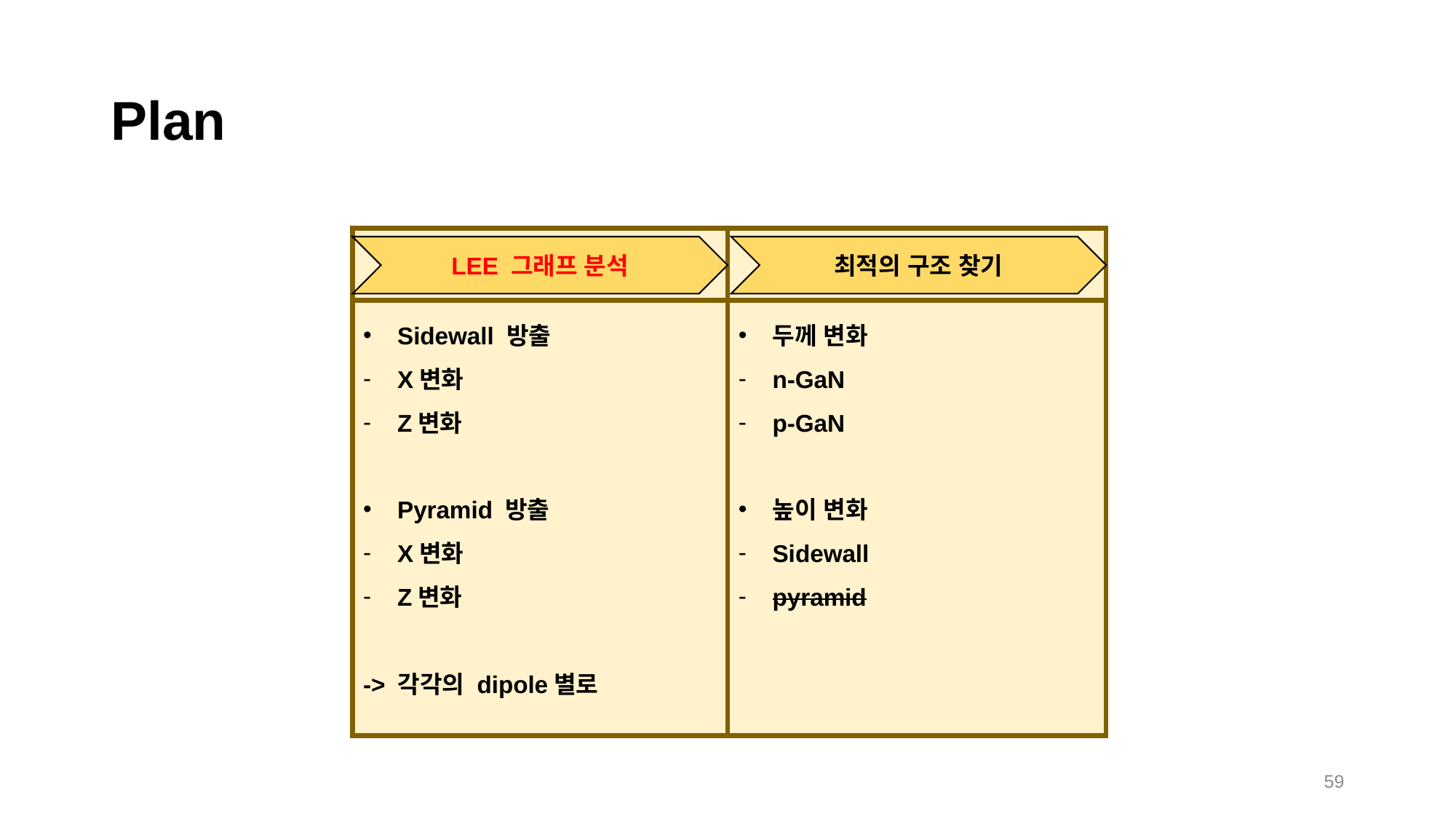

# Plan

최적의 구조 찾기
LEE 그래프 분석
Sidewall 방출
X변화
Z변화

Pyramid 방출
X변화
Z변화

-> 각각의 dipole별로
두께 변화
n-GaN
p-GaN

높이 변화
Sidewall
pyramid
59